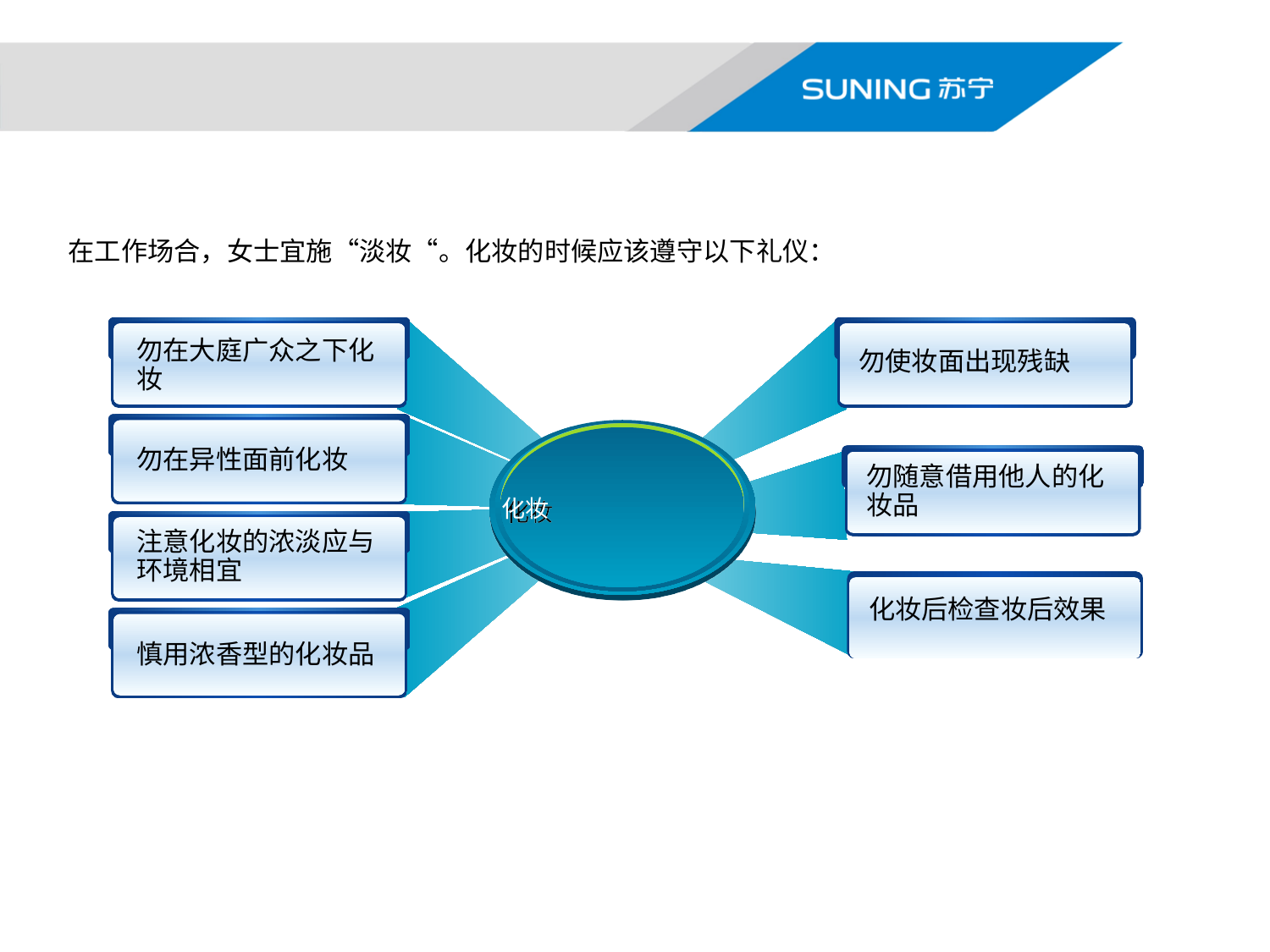

# 仪表礼仪——仪容礼仪
在工作场合，女士宜施“淡妆“。化妆的时候应该遵守以下礼仪：

勿使妆面出现残缺
勿在大庭广众之下化妆

化妆

勿在异性面前化妆

勿随意借用他人的化妆品

注意化妆的浓淡应与环境相宜

化妆后检查妆后效果

慎用浓香型的化妆品
12